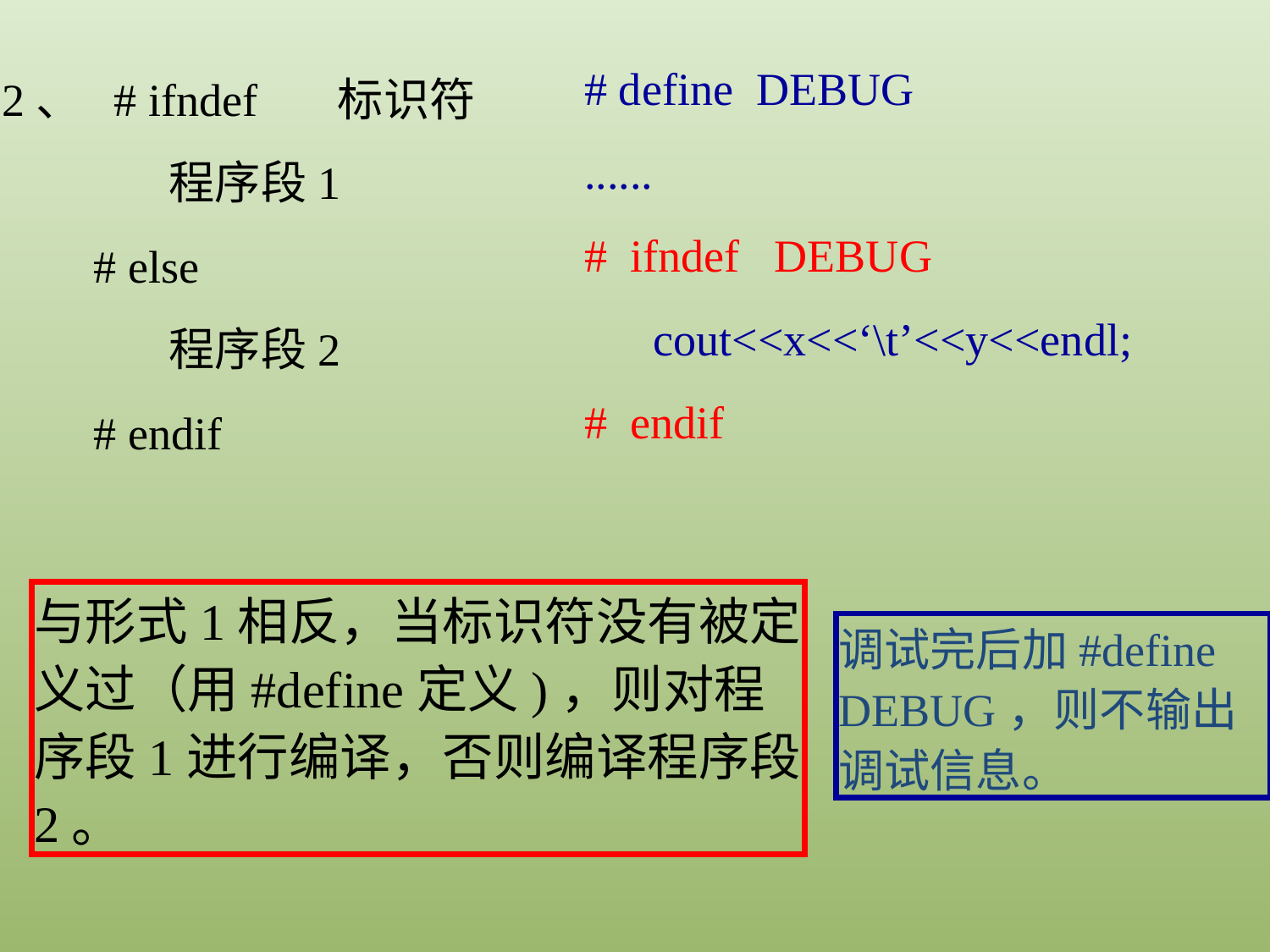

# define  DEBUG
......
#  ifndef   DEBUG
      cout<<x<<‘\t’<<y<<endl;
#  endif
2、  # ifndef      标识符
               程序段1
        # else
               程序段2
        # endif
与形式1相反，当标识符没有被定义过（用#define定义)，则对程序段1进行编译，否则编译程序段2。
调试完后加#define  DEBUG，则不输出调试信息。
273